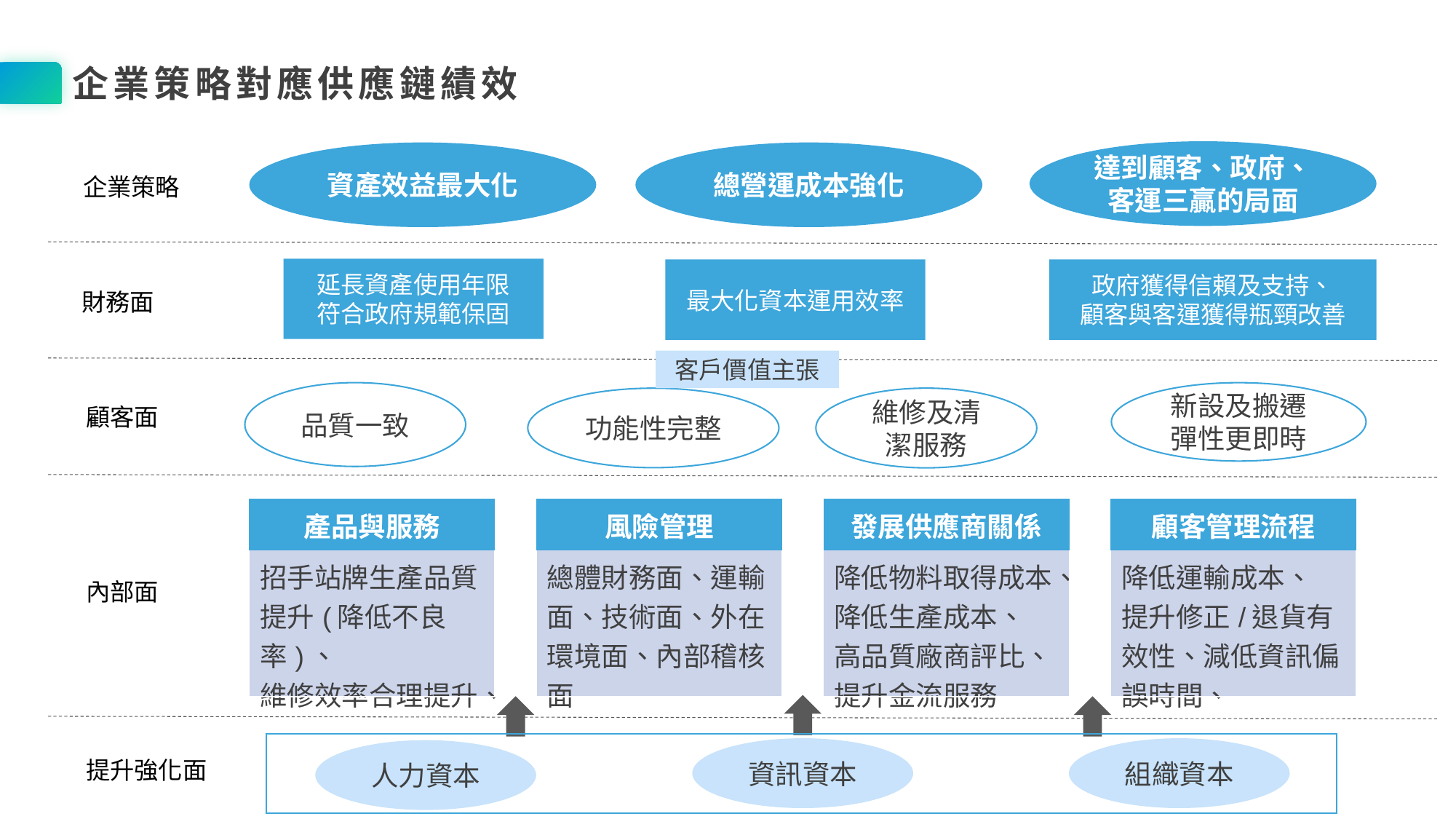

企業策略對應供應鏈績效
達到顧客、政府、客運三贏的局面
資產效益最大化
總營運成本強化
企業策略
延長資產使用年限
符合政府規範保固
最大化資本運用效率
政府獲得信賴及支持、
顧客與客運獲得瓶頸改善
財務面
客戶價值主張
品質一致
新設及搬遷彈性更即時
維修及清潔服務
功能性完整
顧客面
| 顧客管理流程 |
| --- |
| 降低運輸成本、 提升修正/退貨有效性、減低資訊偏誤時間、 |
| 發展供應商關係 |
| --- |
| 降低物料取得成本、 降低生產成本、 高品質廠商評比、 提升金流服務 |
| 產品與服務 |
| --- |
| 招手站牌生產品質提升(降低不良率)、 維修效率合理提升、 |
| 風險管理 |
| --- |
| 總體財務面、運輸面、技術面、外在環境面、內部稽核面 |
內部面

資訊資本
組織資本
人力資本
提升強化面